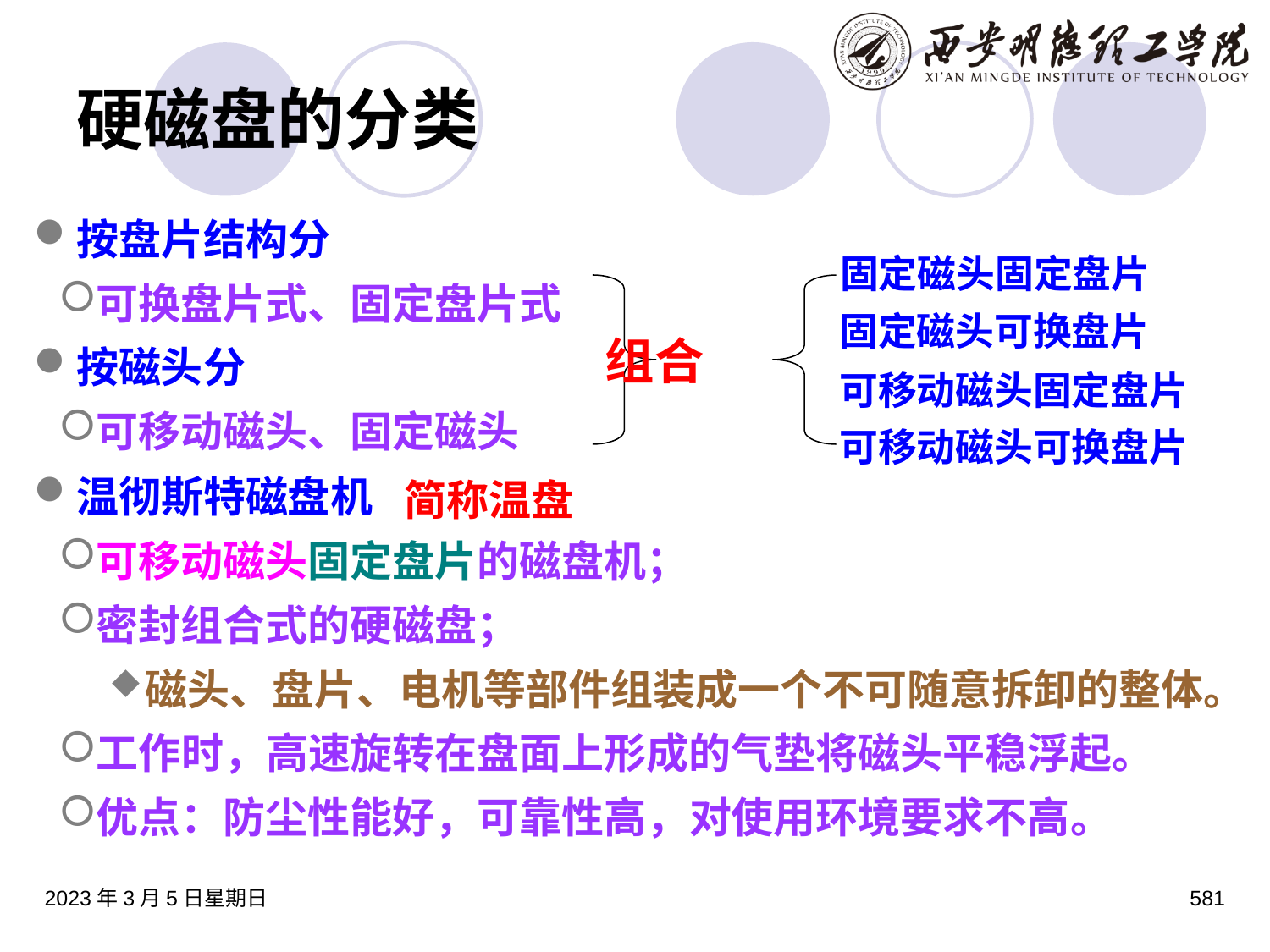

# 硬磁盘的分类
按盘片结构分
可换盘片式、固定盘片式
按磁头分
可移动磁头、固定磁头
温彻斯特磁盘机
可移动磁头固定盘片的磁盘机；
密封组合式的硬磁盘；
磁头、盘片、电机等部件组装成一个不可随意拆卸的整体。
工作时，高速旋转在盘面上形成的气垫将磁头平稳浮起。
优点：防尘性能好，可靠性高，对使用环境要求不高。
固定磁头固定盘片
        组合

固定磁头可换盘片
可移动磁头固定盘片
可移动磁头可换盘片
简称温盘
2023年3月5日星期日
581